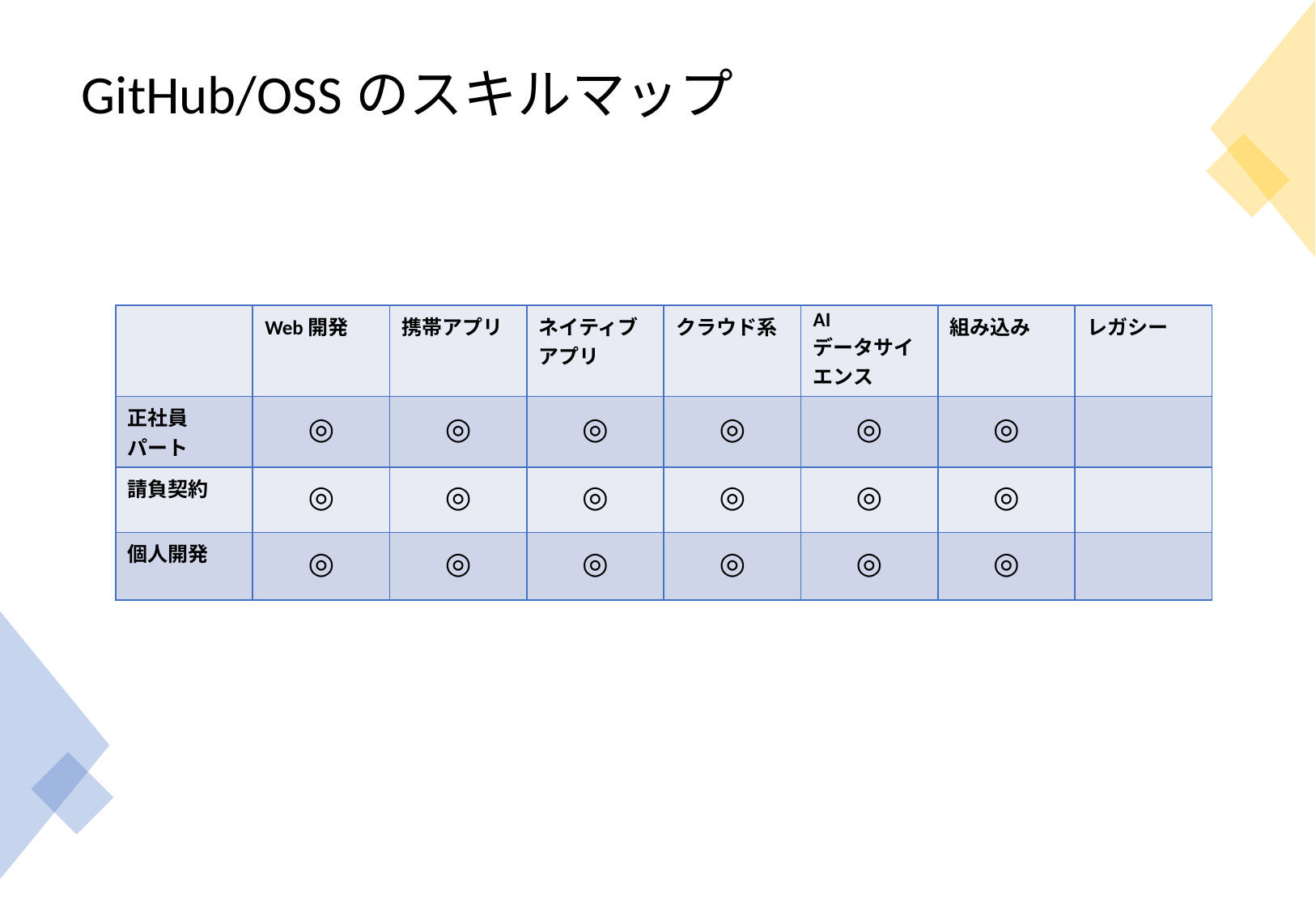

# GitHub/OSSのスキルマップ
|  | Web開発 | 携帯アプリ | ネイティブアプリ | クラウド系 | AI データサイエンス | 組み込み | レガシー |
| --- | --- | --- | --- | --- | --- | --- | --- |
| 正社員 パート | ◎ | ◎ | ◎ | ◎ | ◎ | ◎ |  |
| 請負契約 | ◎ | ◎ | ◎ | ◎ | ◎ | ◎ |  |
| 個人開発 | ◎ | ◎ | ◎ | ◎ | ◎ | ◎ |  |